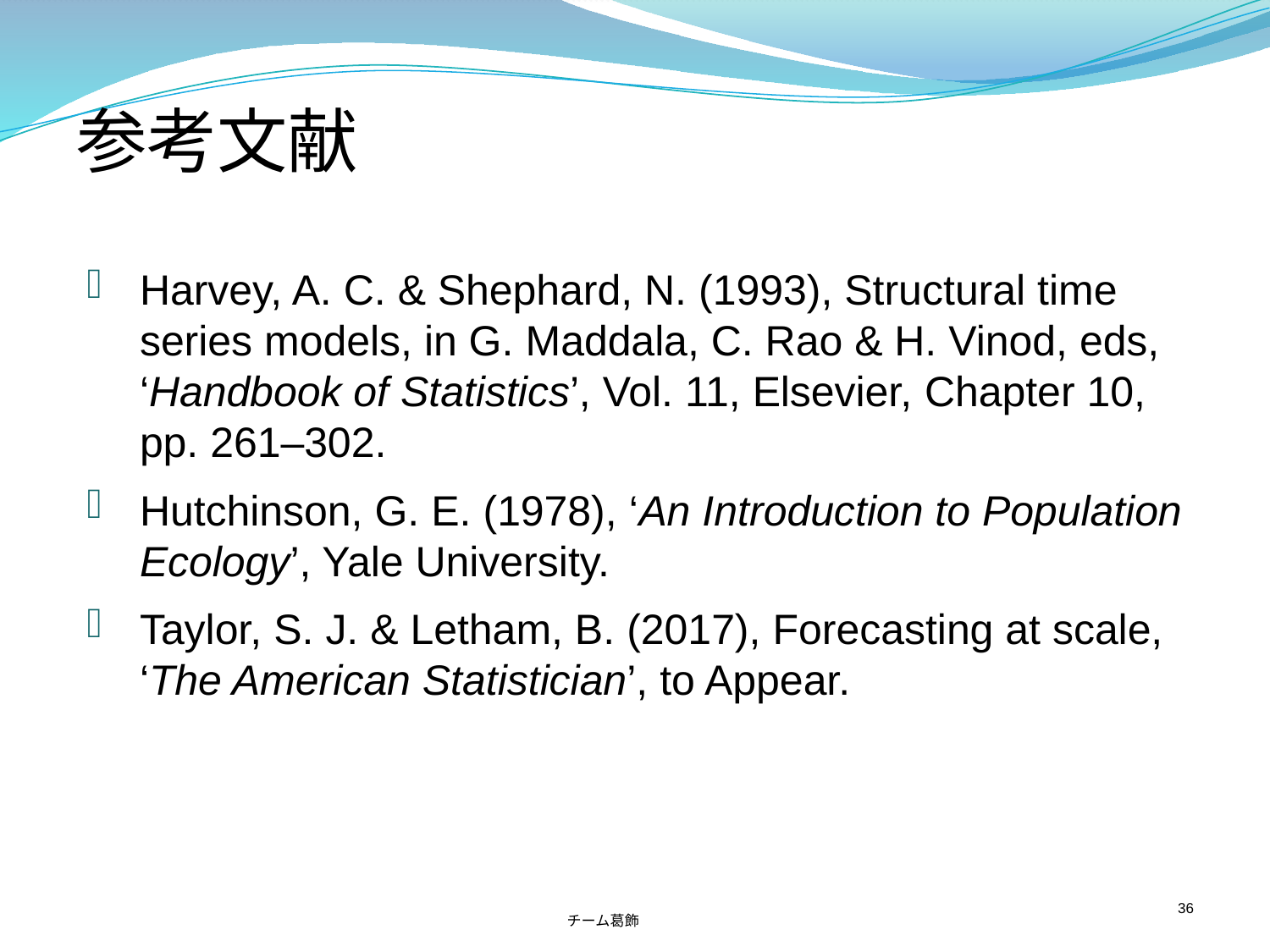

# 参考文献
Harvey, A. C. & Shephard, N. (1993), Structural time series models, in G. Maddala, C. Rao & H. Vinod, eds, ‘Handbook of Statistics’, Vol. 11, Elsevier, Chapter 10, pp. 261–302.
Hutchinson, G. E. (1978), ‘An Introduction to Population Ecology’, Yale University.
Taylor, S. J. & Letham, B. (2017), Forecasting at scale, ‘The American Statistician’, to Appear.

チーム葛飾
36